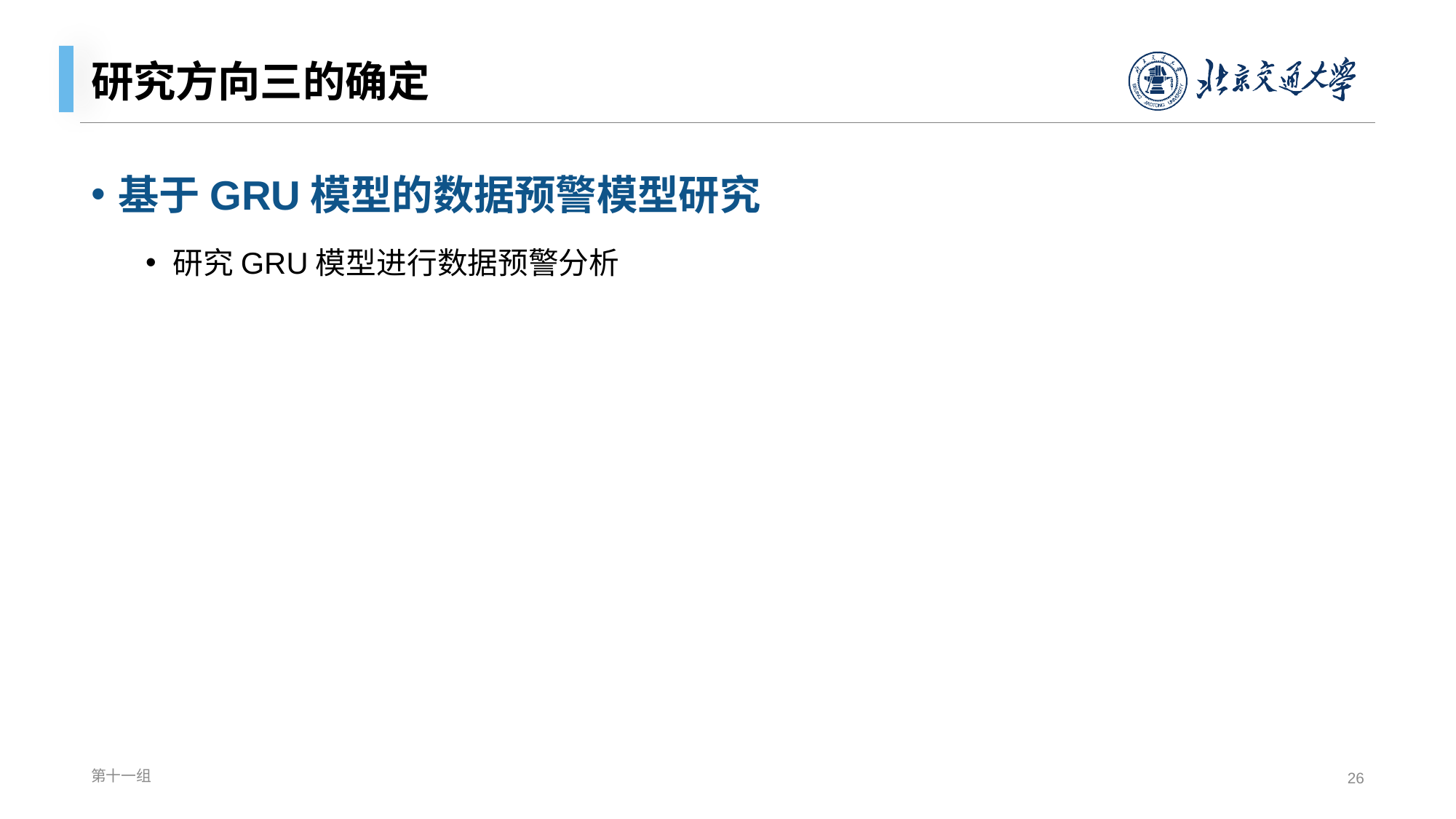

# 研究方向三的确定
基于GRU模型的数据预警模型研究
研究GRU模型进行数据预警分析

第十一组
26